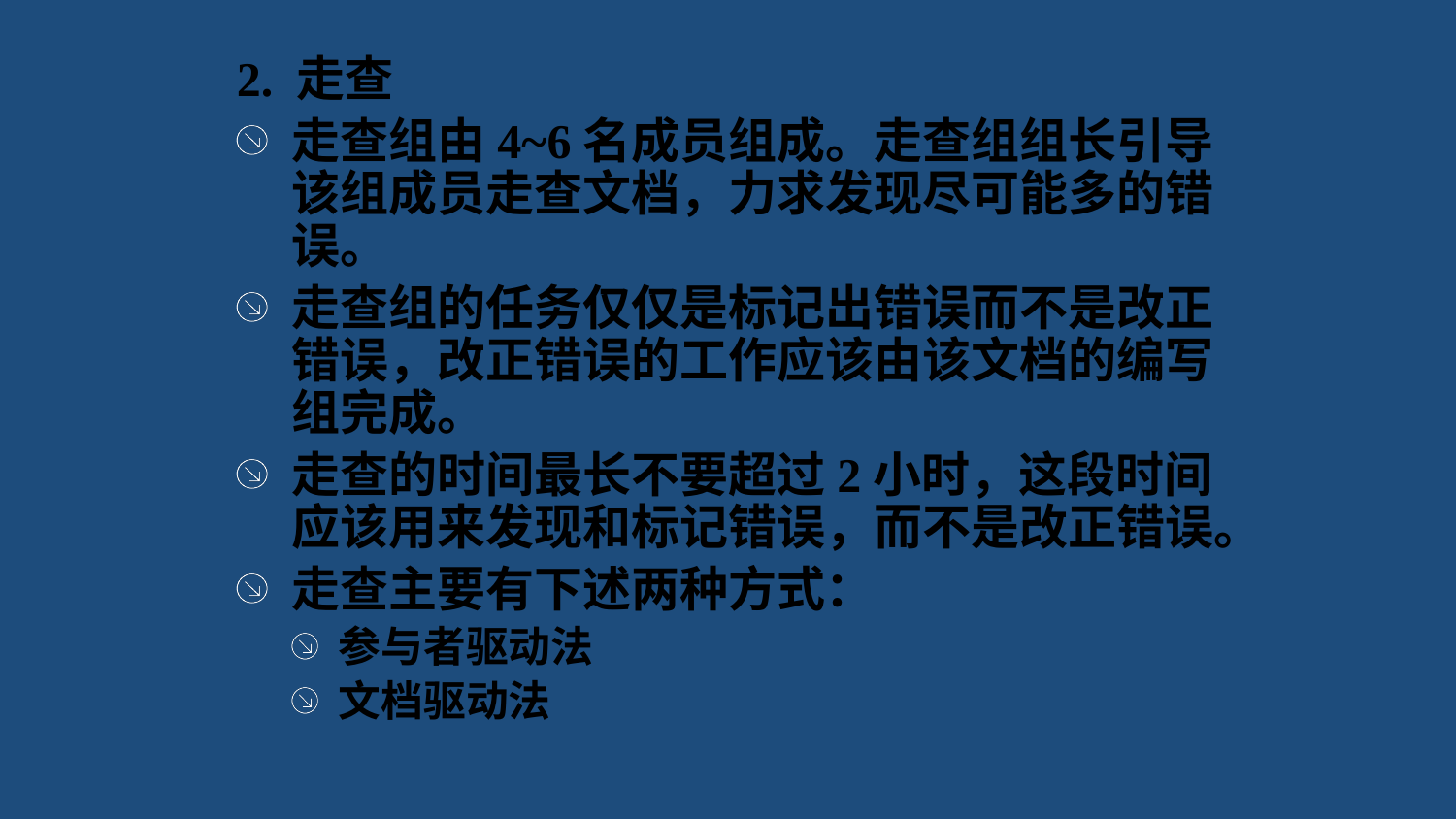

2. 走查
走查组由4~6名成员组成。走查组组长引导该组成员走查文档，力求发现尽可能多的错误。
走查组的任务仅仅是标记出错误而不是改正错误，改正错误的工作应该由该文档的编写组完成。
走查的时间最长不要超过2小时，这段时间应该用来发现和标记错误，而不是改正错误。
走查主要有下述两种方式：
参与者驱动法
文档驱动法